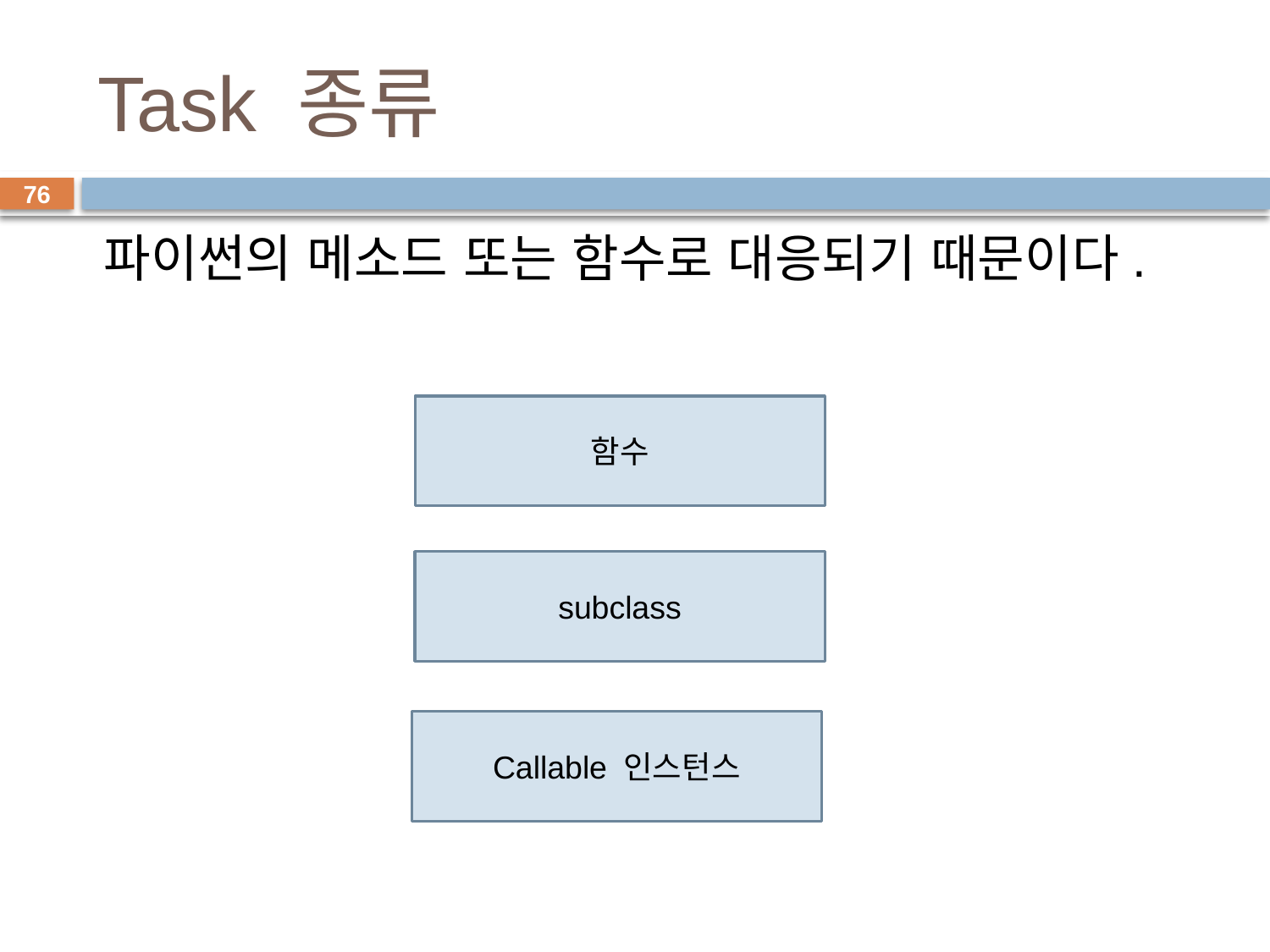

# Task 종류
76
 파이썬의 메소드 또는 함수로 대응되기 때문이다.
함수
subclass
Callable 인스턴스